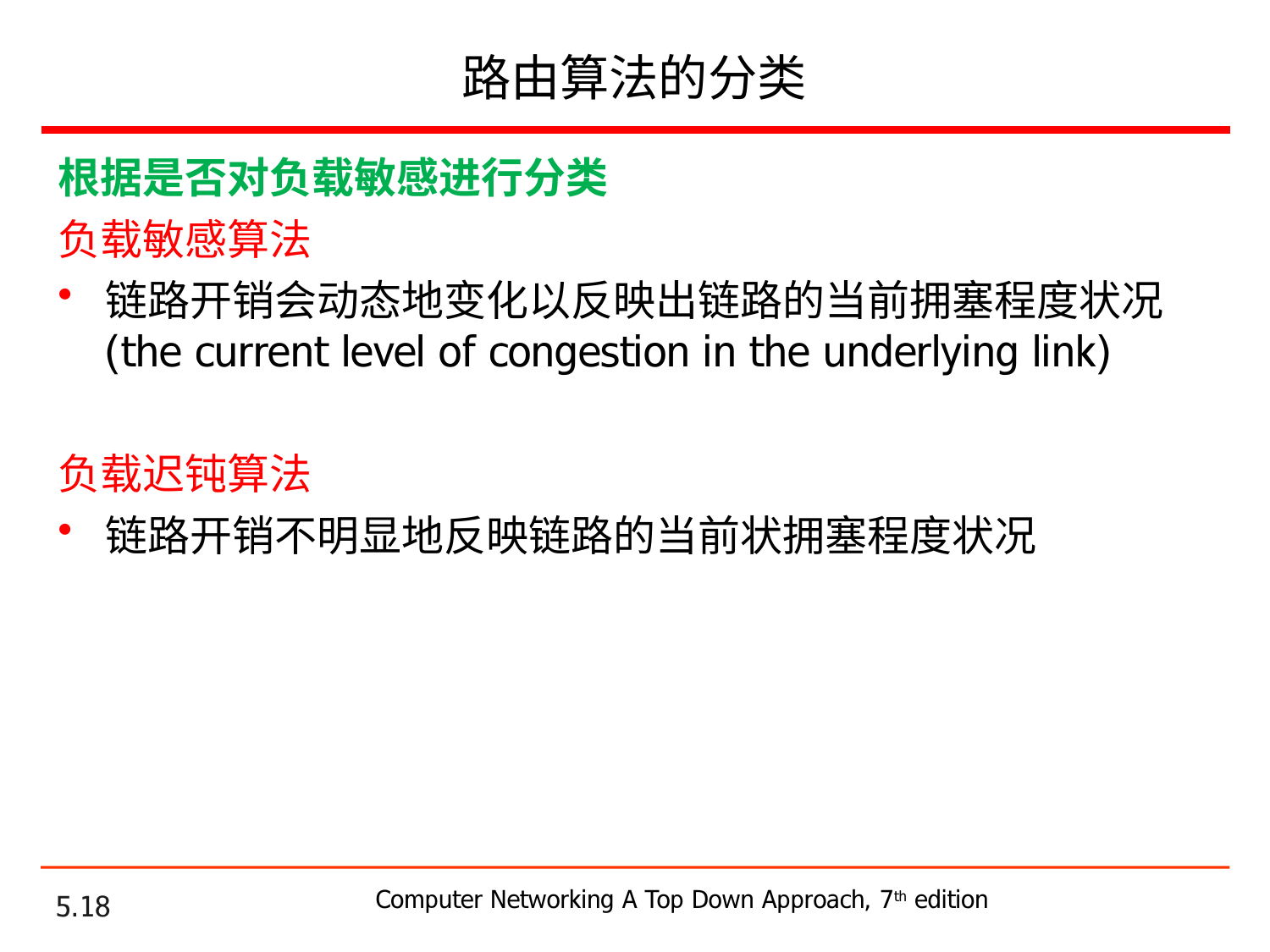

# 路由算法的分类
根据是否对负载敏感进行分类
负载敏感算法
链路开销会动态地变化以反映出链路的当前拥塞程度状况(the current level of congestion in the underlying link)

负载迟钝算法
链路开销不明显地反映链路的当前状拥塞程度状况